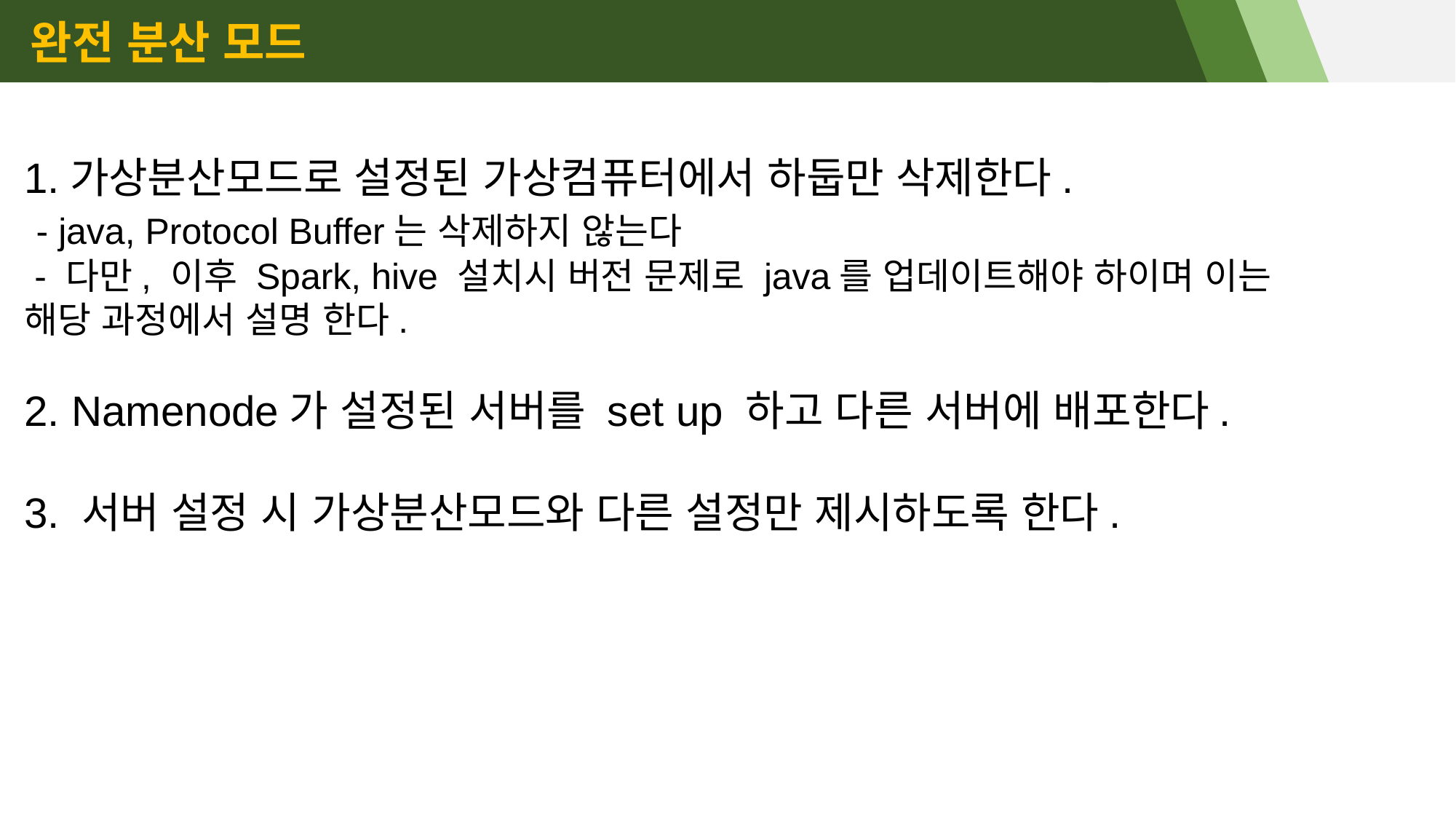

완전 분산 모드
1.가상분산모드로 설정된 가상컴퓨터에서 하둡만 삭제한다.
 - java, Protocol Buffer는 삭제하지 않는다
 - 다만, 이후 Spark, hive 설치시 버전 문제로 java를 업데이트해야 하이며 이는 해당 과정에서 설명 한다.

2. Namenode가 설정된 서버를 set up 하고 다른 서버에 배포한다.

3. 서버 설정 시 가상분산모드와 다른 설정만 제시하도록 한다.